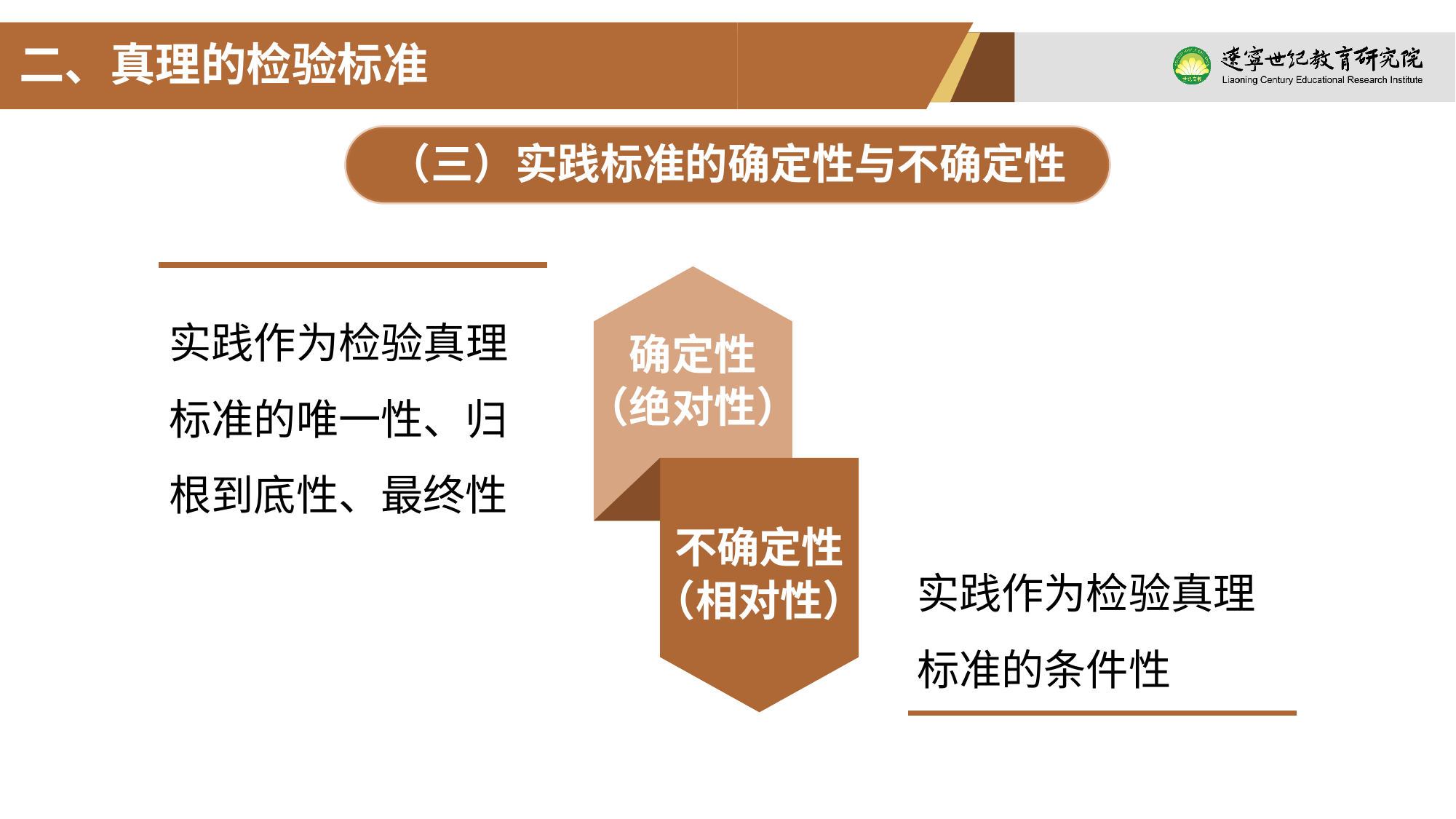

二、真理的检验标准
（三）实践标准的确定性与不确定性

实践作为检验真理标准的唯一性、归根到底性、最终性
确定性
（绝对性）
不确定性
（相对性）
实践作为检验真理标准的条件性